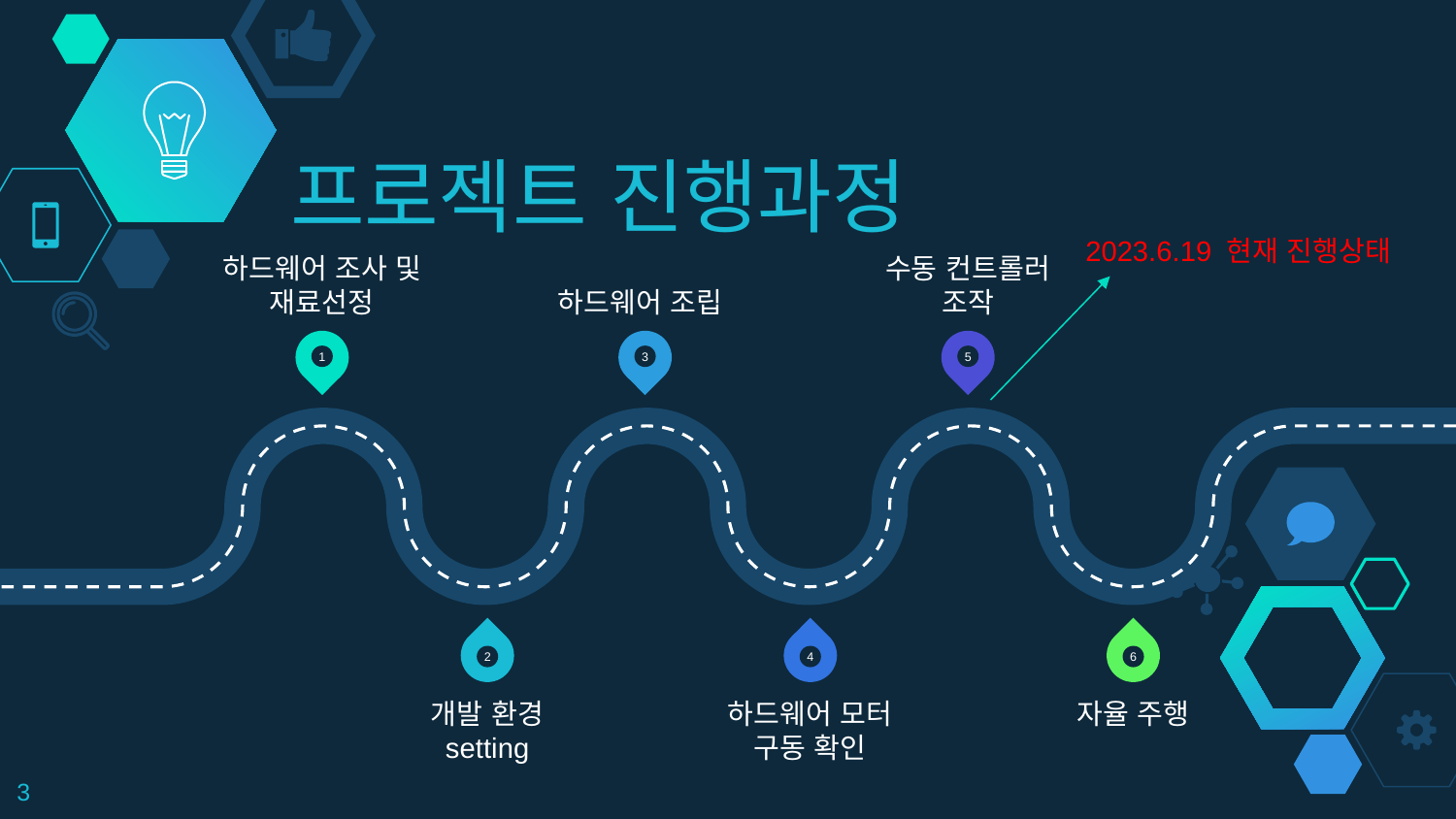

# 프로젝트 진행과정
2023.6.19 현재 진행상태
하드웨어 조사 및 재료선정
하드웨어 조립
수동 컨트롤러 조작

1

3

5

2

4

6
개발 환경 setting
하드웨어 모터 구동 확인
자율 주행
3